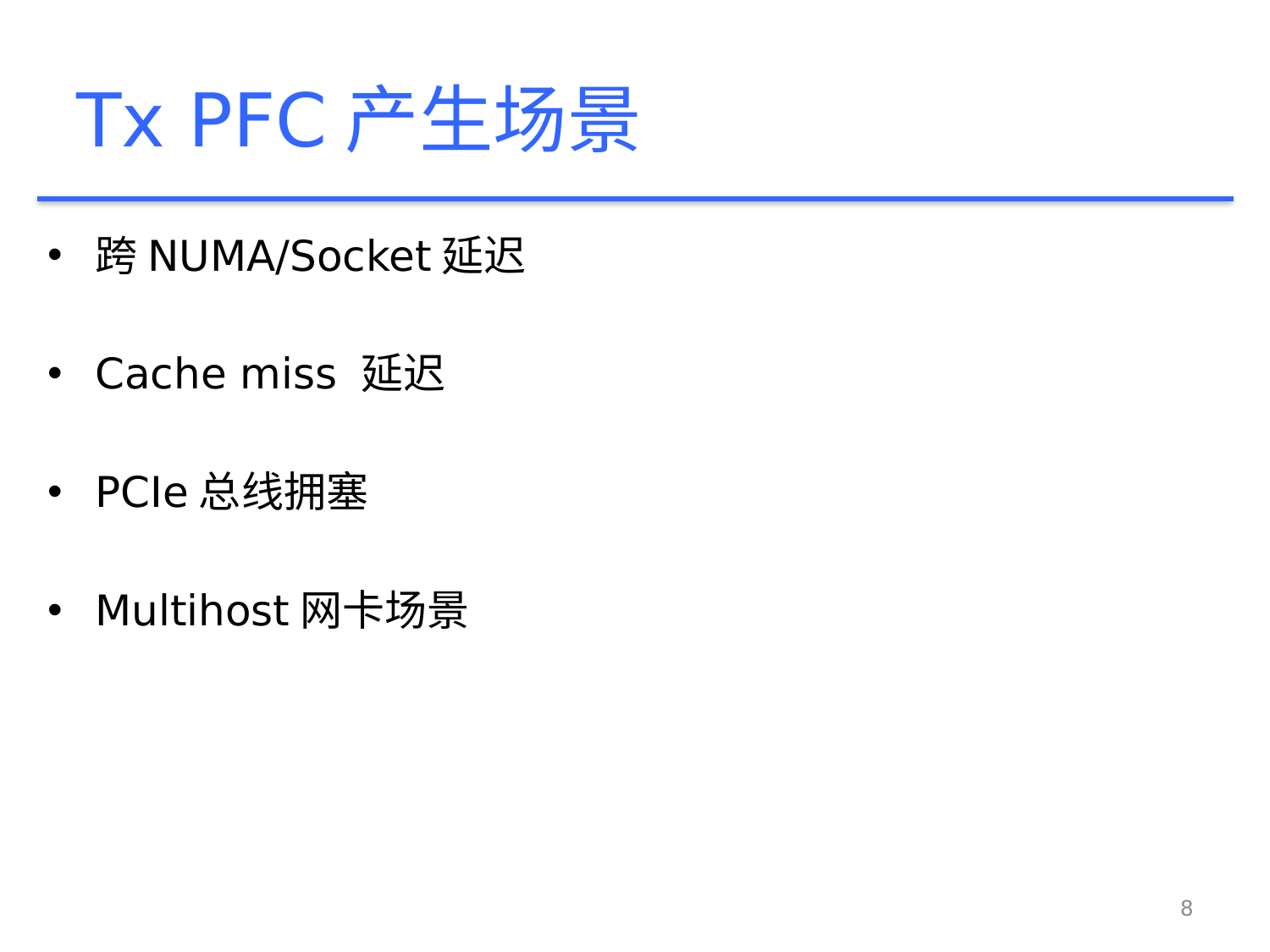

# Tx PFC产生场景
跨NUMA/Socket延迟

Cache miss 延迟

PCIe总线拥塞

Multihost网卡场景

8